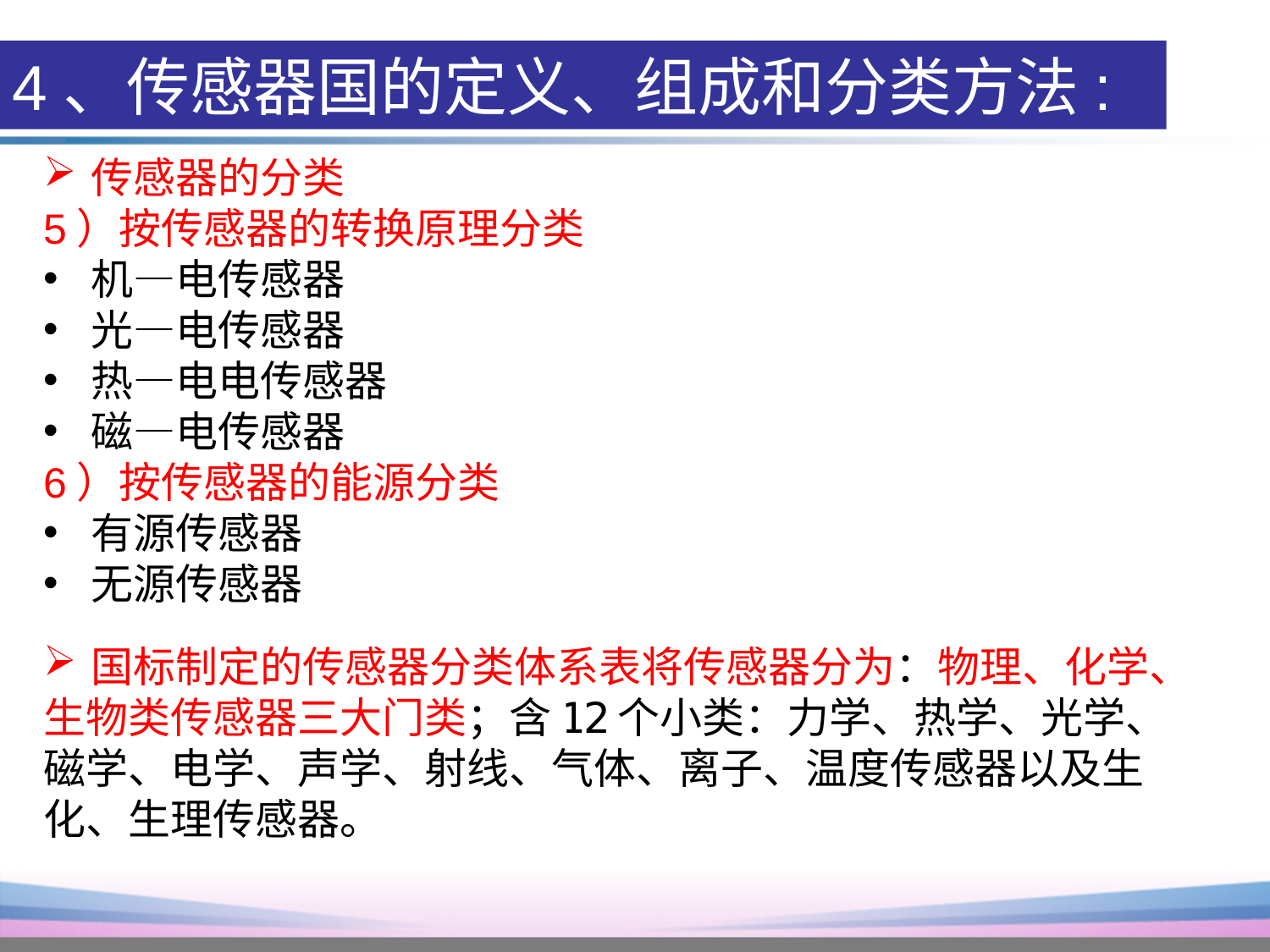

4、传感器国的定义、组成和分类方法:
传感器的分类
5）按传感器的转换原理分类
机—电传感器
光—电传感器
热—电电传感器
磁—电传感器
6）按传感器的能源分类
有源传感器
无源传感器
国标制定的传感器分类体系表将传感器分为：物理、化学、
生物类传感器三大门类；含12个小类：力学、热学、光学、磁学、电学、声学、射线、气体、离子、温度传感器以及生化、生理传感器。